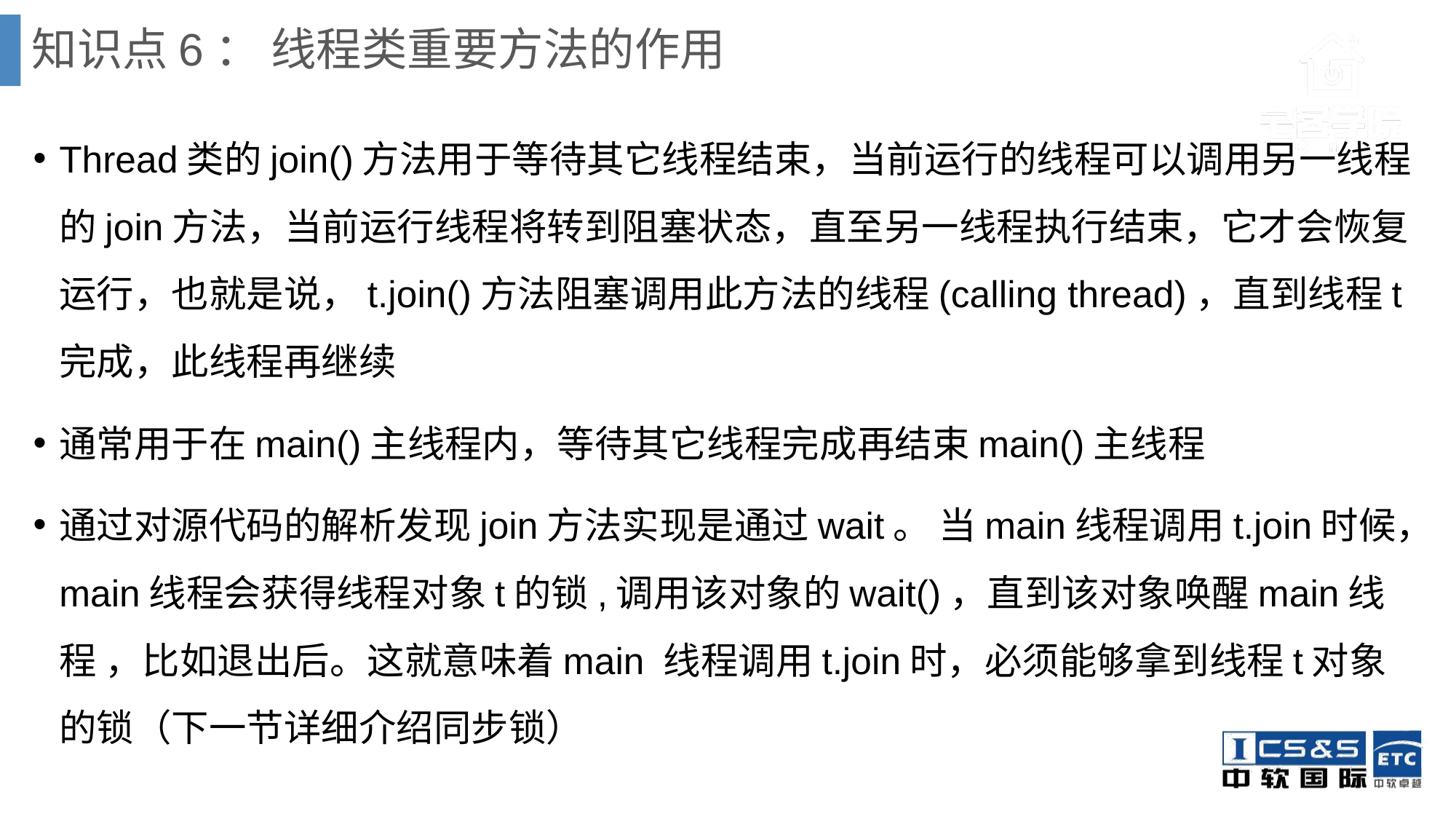

# 知识点6： 线程类重要方法的作用
Thread类的join()方法用于等待其它线程结束，当前运行的线程可以调用另一线程的join方法，当前运行线程将转到阻塞状态，直至另一线程执行结束，它才会恢复运行，也就是说，t.join()方法阻塞调用此方法的线程(calling thread)，直到线程t完成，此线程再继续
通常用于在main()主线程内，等待其它线程完成再结束main()主线程
通过对源代码的解析发现join方法实现是通过wait。 当main线程调用t.join时候，main线程会获得线程对象t的锁,调用该对象的wait()，直到该对象唤醒main线程 ，比如退出后。这就意味着main 线程调用t.join时，必须能够拿到线程t对象的锁（下一节详细介绍同步锁）